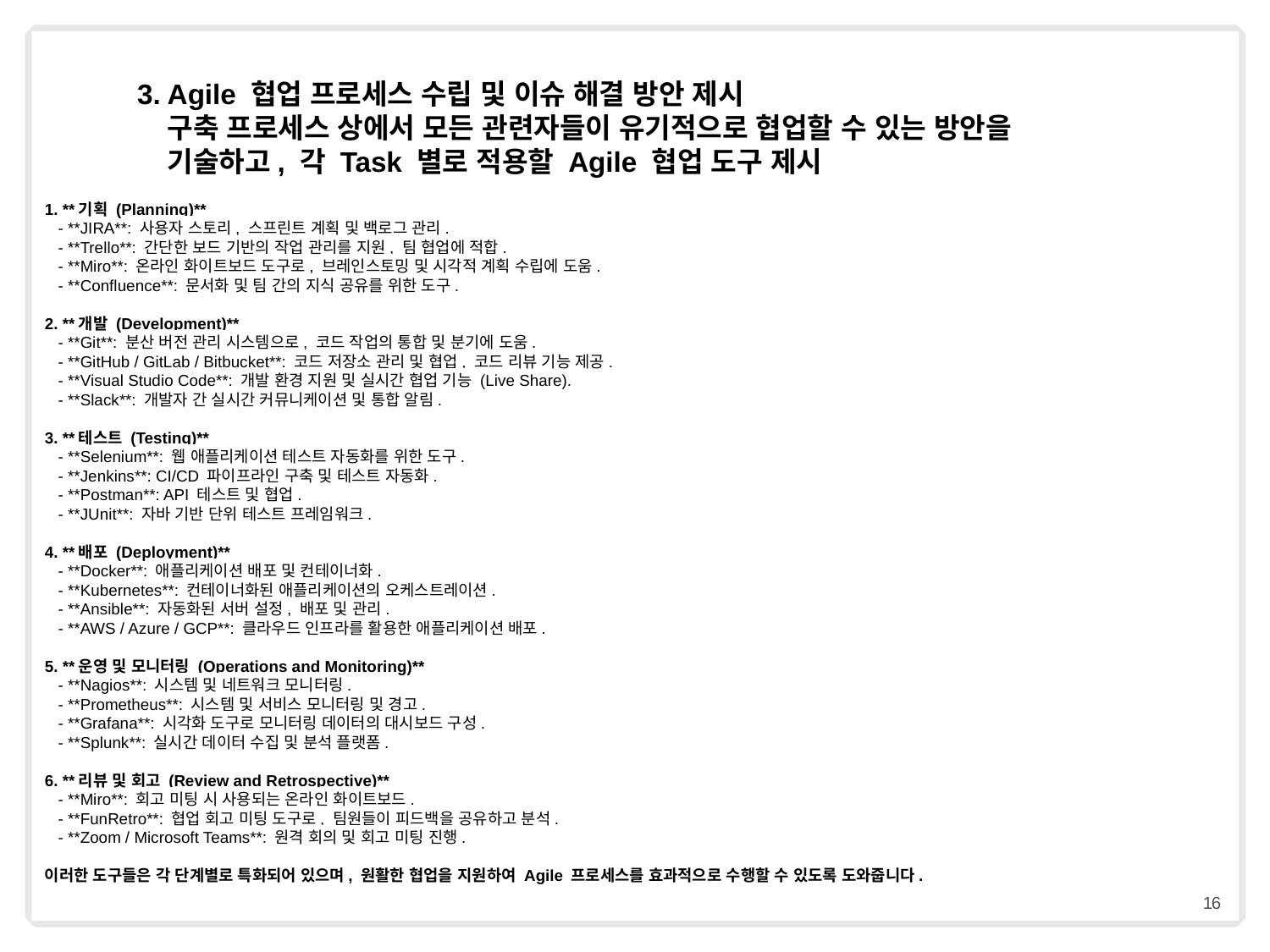

3. Agile 협업 프로세스 수립 및 이슈 해결 방안 제시
   구축 프로세스 상에서 모든 관련자들이 유기적으로 협업할 수 있는 방안을
   기술하고, 각 Task 별로 적용할 Agile 협업 도구 제시
1. **기획 (Planning)**
   - **JIRA**: 사용자 스토리, 스프린트 계획 및 백로그 관리.
   - **Trello**: 간단한 보드 기반의 작업 관리를 지원, 팀 협업에 적합.
   - **Miro**: 온라인 화이트보드 도구로, 브레인스토밍 및 시각적 계획 수립에 도움.
   - **Confluence**: 문서화 및 팀 간의 지식 공유를 위한 도구.

2. **개발 (Development)**
   - **Git**: 분산 버전 관리 시스템으로, 코드 작업의 통합 및 분기에 도움.
   - **GitHub / GitLab / Bitbucket**: 코드 저장소 관리 및 협업, 코드 리뷰 기능 제공.
   - **Visual Studio Code**: 개발 환경 지원 및 실시간 협업 기능 (Live Share).
   - **Slack**: 개발자 간 실시간 커뮤니케이션 및 통합 알림.

3. **테스트 (Testing)**
   - **Selenium**: 웹 애플리케이션 테스트 자동화를 위한 도구.
   - **Jenkins**: CI/CD 파이프라인 구축 및 테스트 자동화.
   - **Postman**: API 테스트 및 협업.
   - **JUnit**: 자바 기반 단위 테스트 프레임워크.

4. **배포 (Deployment)**
   - **Docker**: 애플리케이션 배포 및 컨테이너화.
   - **Kubernetes**: 컨테이너화된 애플리케이션의 오케스트레이션.
   - **Ansible**: 자동화된 서버 설정, 배포 및 관리.
   - **AWS / Azure / GCP**: 클라우드 인프라를 활용한 애플리케이션 배포.

5. **운영 및 모니터링 (Operations and Monitoring)**
   - **Nagios**: 시스템 및 네트워크 모니터링.
   - **Prometheus**: 시스템 및 서비스 모니터링 및 경고.
   - **Grafana**: 시각화 도구로 모니터링 데이터의 대시보드 구성.
   - **Splunk**: 실시간 데이터 수집 및 분석 플랫폼.

6. **리뷰 및 회고 (Review and Retrospective)**
   - **Miro**: 회고 미팅 시 사용되는 온라인 화이트보드.
   - **FunRetro**: 협업 회고 미팅 도구로, 팀원들이 피드백을 공유하고 분석.
   - **Zoom / Microsoft Teams**: 원격 회의 및 회고 미팅 진행.

이러한 도구들은 각 단계별로 특화되어 있으며, 원활한 협업을 지원하여 Agile 프로세스를 효과적으로 수행할 수 있도록 도와줍니다.